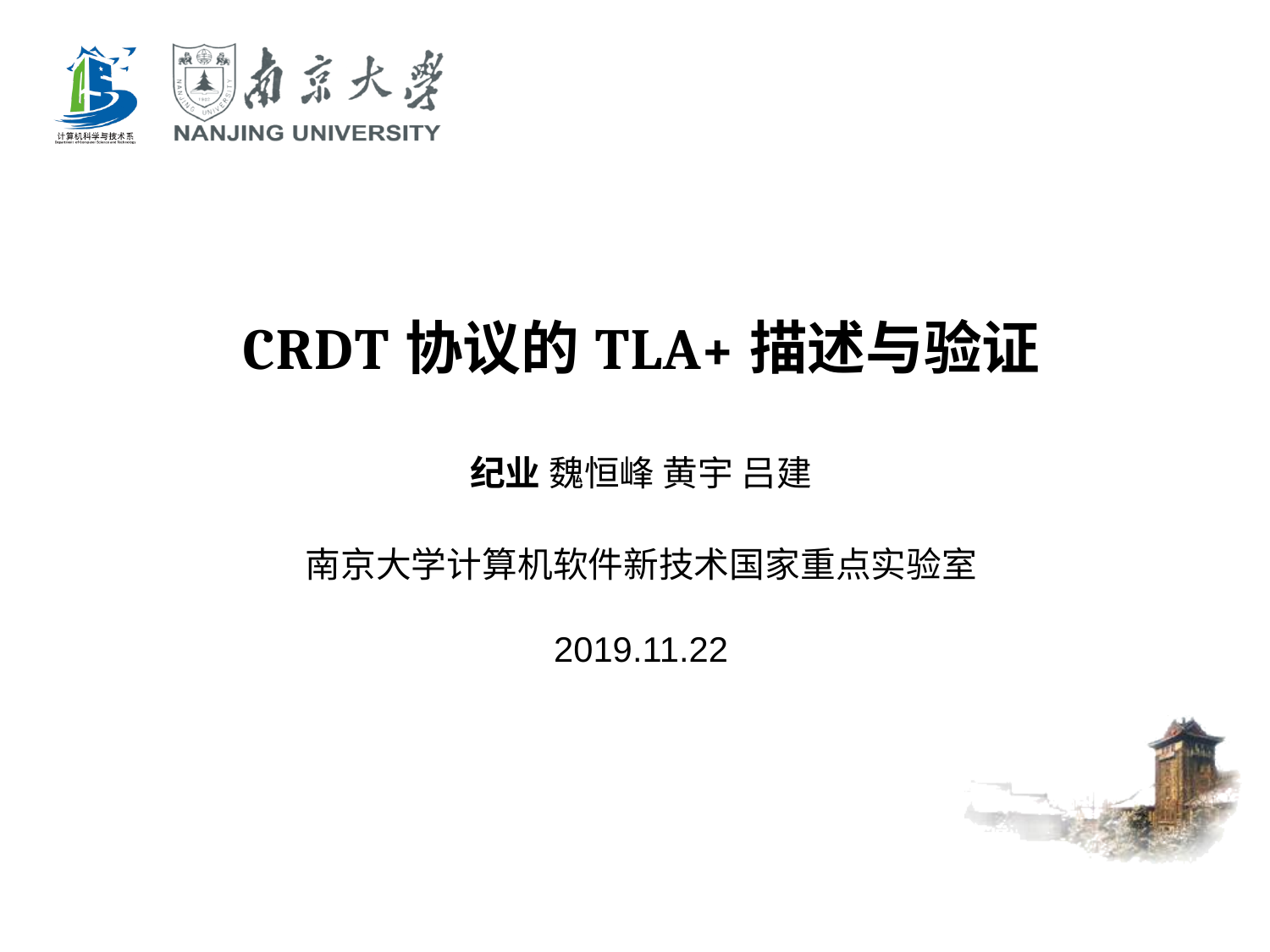

CRDT协议的TLA+描述与验证

纪业 魏恒峰 黄宇 吕建

南京大学计算机软件新技术国家重点实验室

2019.11.22